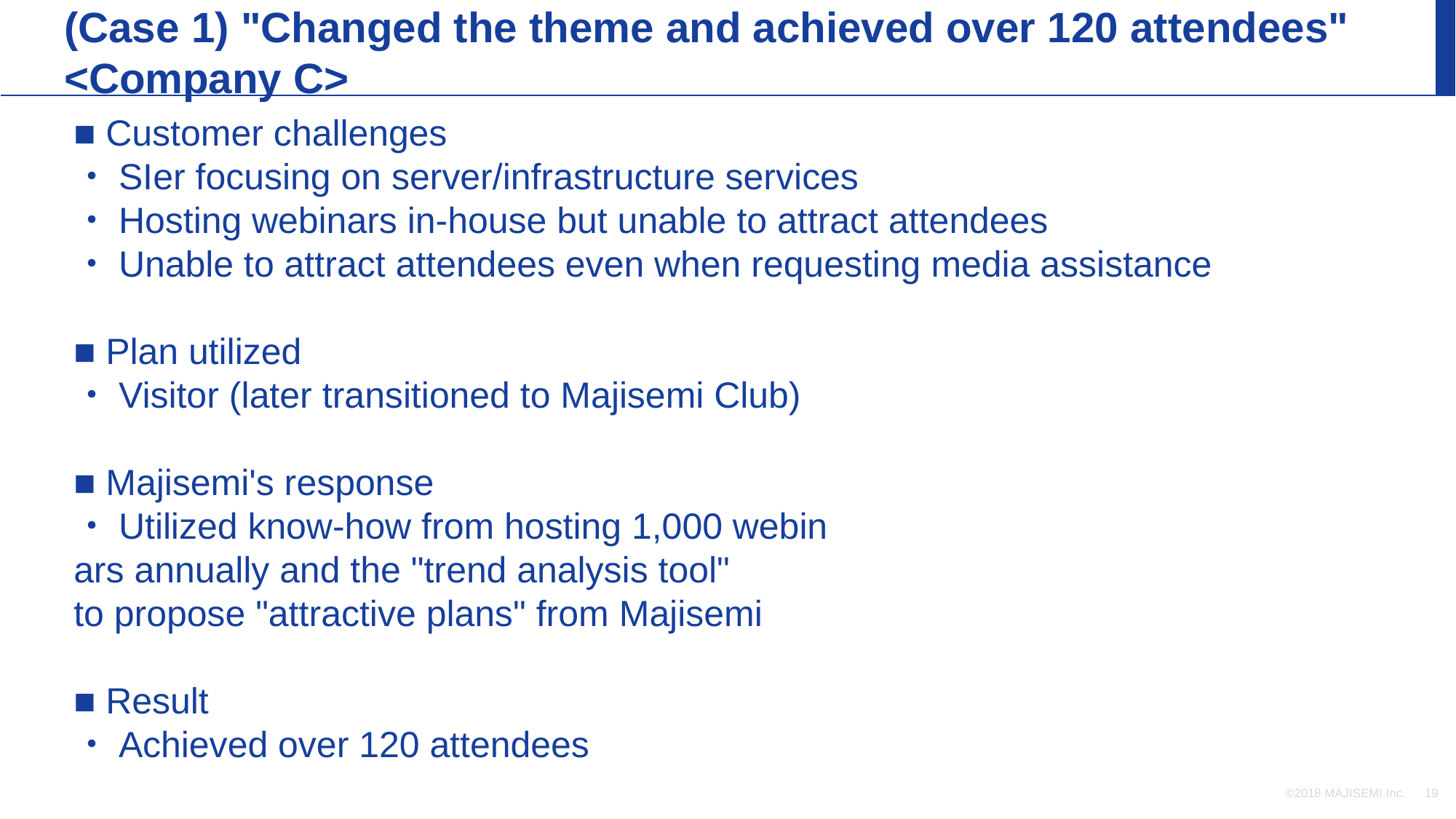

(Case 1) "Changed the theme and achieved over 120 attendees" <Company C>
■ Customer challenges
・SIer focusing on server/infrastructure services
・Hosting webinars in-house but unable to attract attendees
・Unable to attract attendees even when requesting media assistance

■ Plan utilized
・Visitor (later transitioned to Majisemi Club)

■ Majisemi's response
・Utilized know-how from hosting 1,000 webin
ars annually and the "trend analysis tool"
to propose "attractive plans" from Majisemi

■ Result
・Achieved over 120 attendees
©2018 MAJISEMI Inc.
19